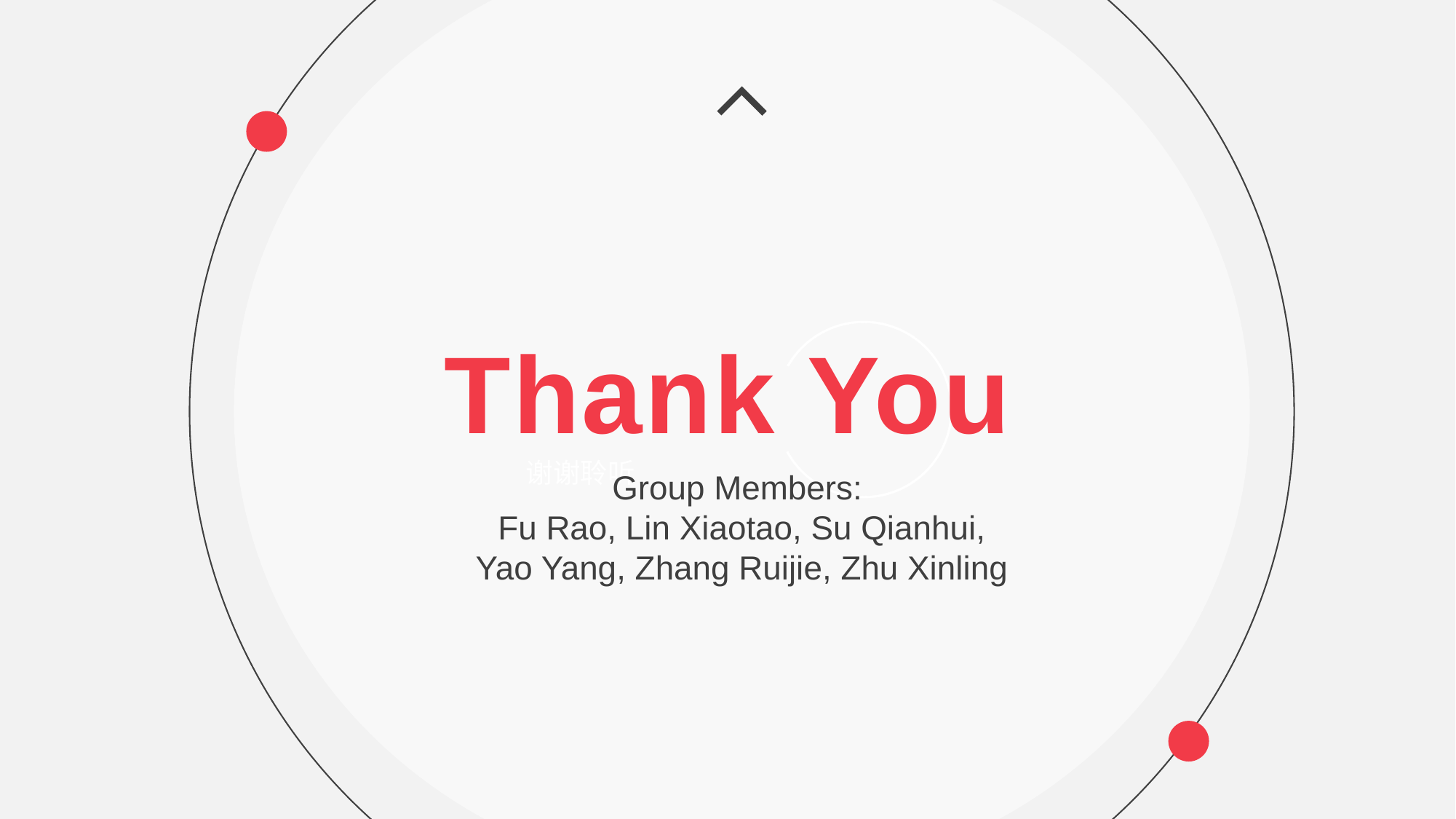

Thank You

谢谢聆听
Group Members:
Fu Rao, Lin Xiaotao, Su Qianhui,
Yao Yang, Zhang Ruijie, Zhu Xinling